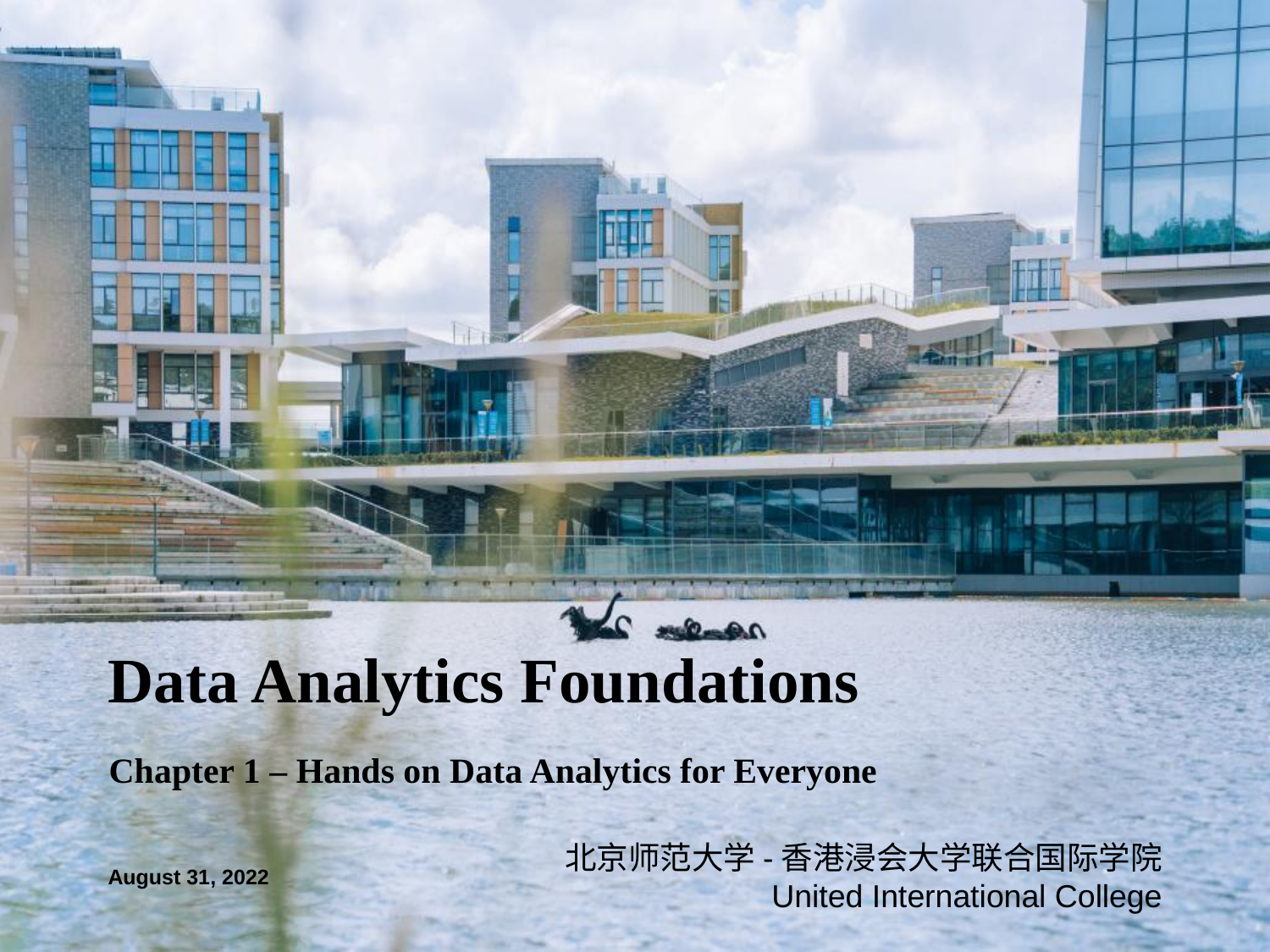

# Data Analytics Foundations
Chapter 1 – Hands on Data Analytics for Everyone
北京师范大学-香港浸会大学联合国际学院
United International College
August 31, 2022